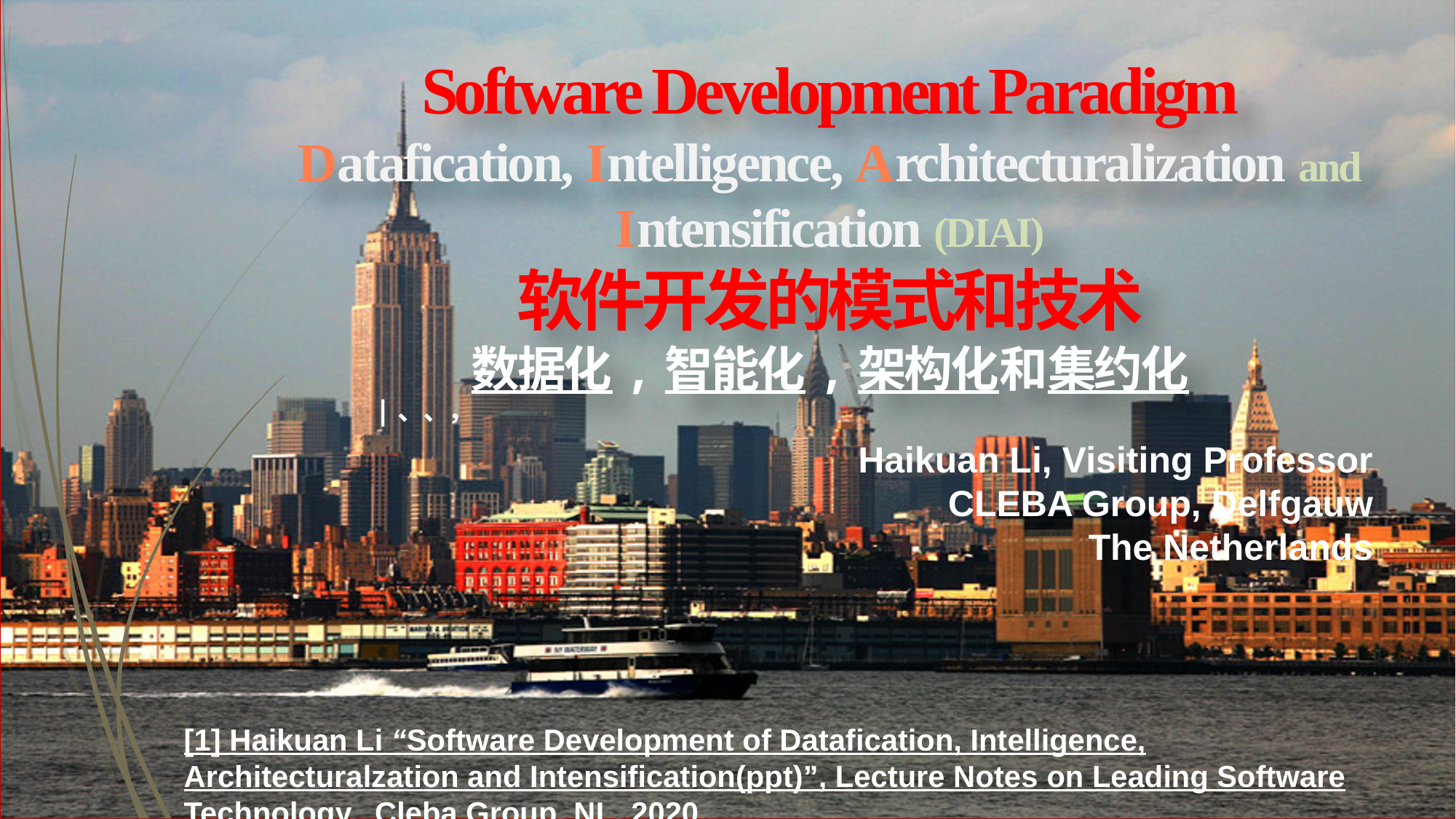

# Software Development Paradigm Datafication, Intelligence, Architecturalization and Intensification (DIAI) 软件开发的模式和技术 数据化,智能化,架构化和集约化
|、、，
Haikuan Li, Visiting Professor
CLEBA Group, Delfgauw
The Netherlands
[1] Haikuan Li “Software Development of Datafication, Intelligence, Architecturalzation and Intensification(ppt)”, Lecture Notes on Leading Software Technology,  Cleba Group, NL, 2020